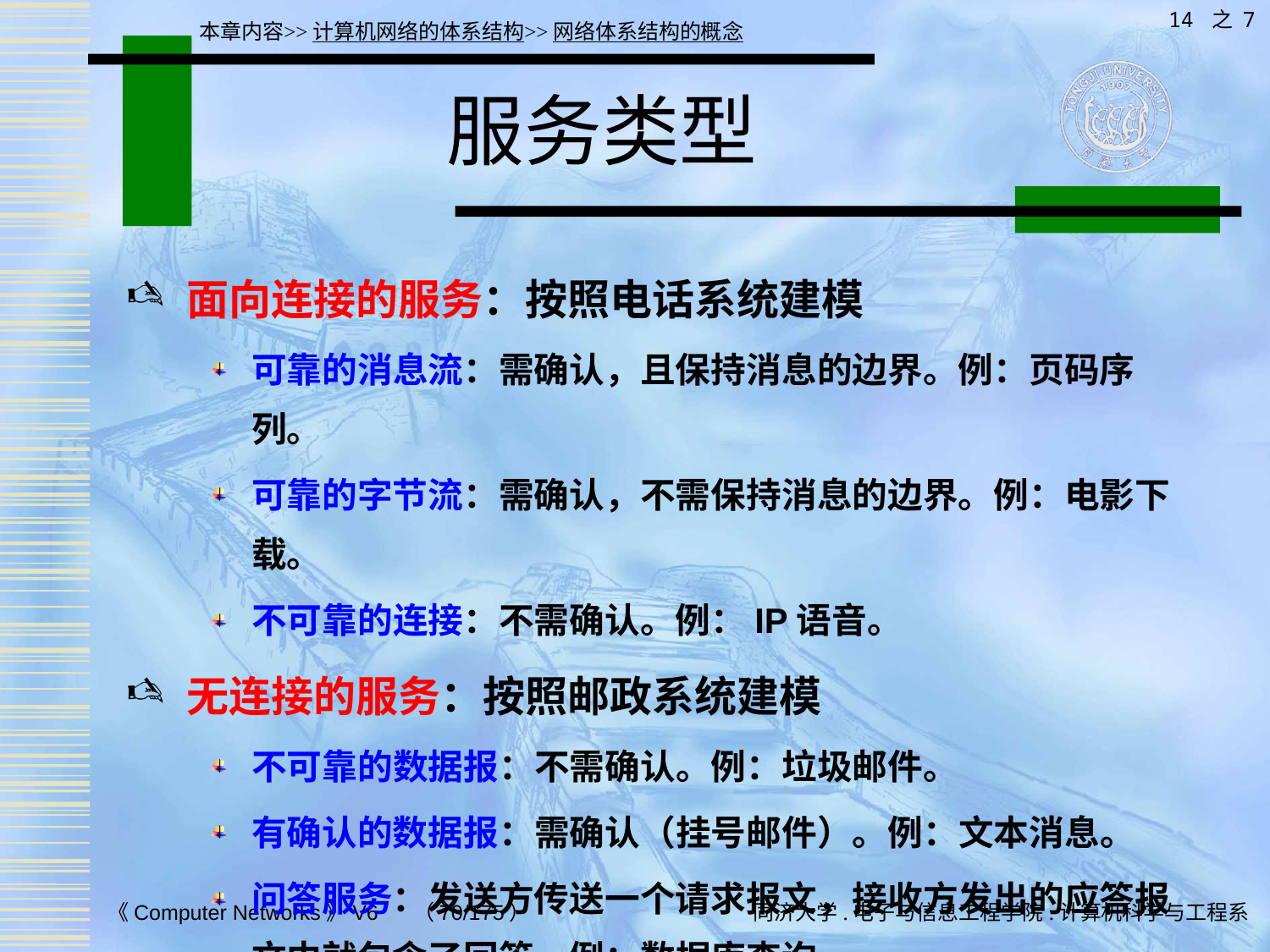

14 之 7
本章内容>>计算机网络的体系结构>>网络体系结构的概念
# 服务类型
面向连接的服务：按照电话系统建模
可靠的消息流：需确认，且保持消息的边界。例：页码序列。
可靠的字节流：需确认，不需保持消息的边界。例：电影下载。
不可靠的连接：不需确认。例：IP语音。
无连接的服务：按照邮政系统建模
不可靠的数据报：不需确认。例：垃圾邮件。
有确认的数据报：需确认（挂号邮件）。例：文本消息。
问答服务：发送方传送一个请求报文，接收方发出的应答报文中就包含了回答。例：数据库查询。